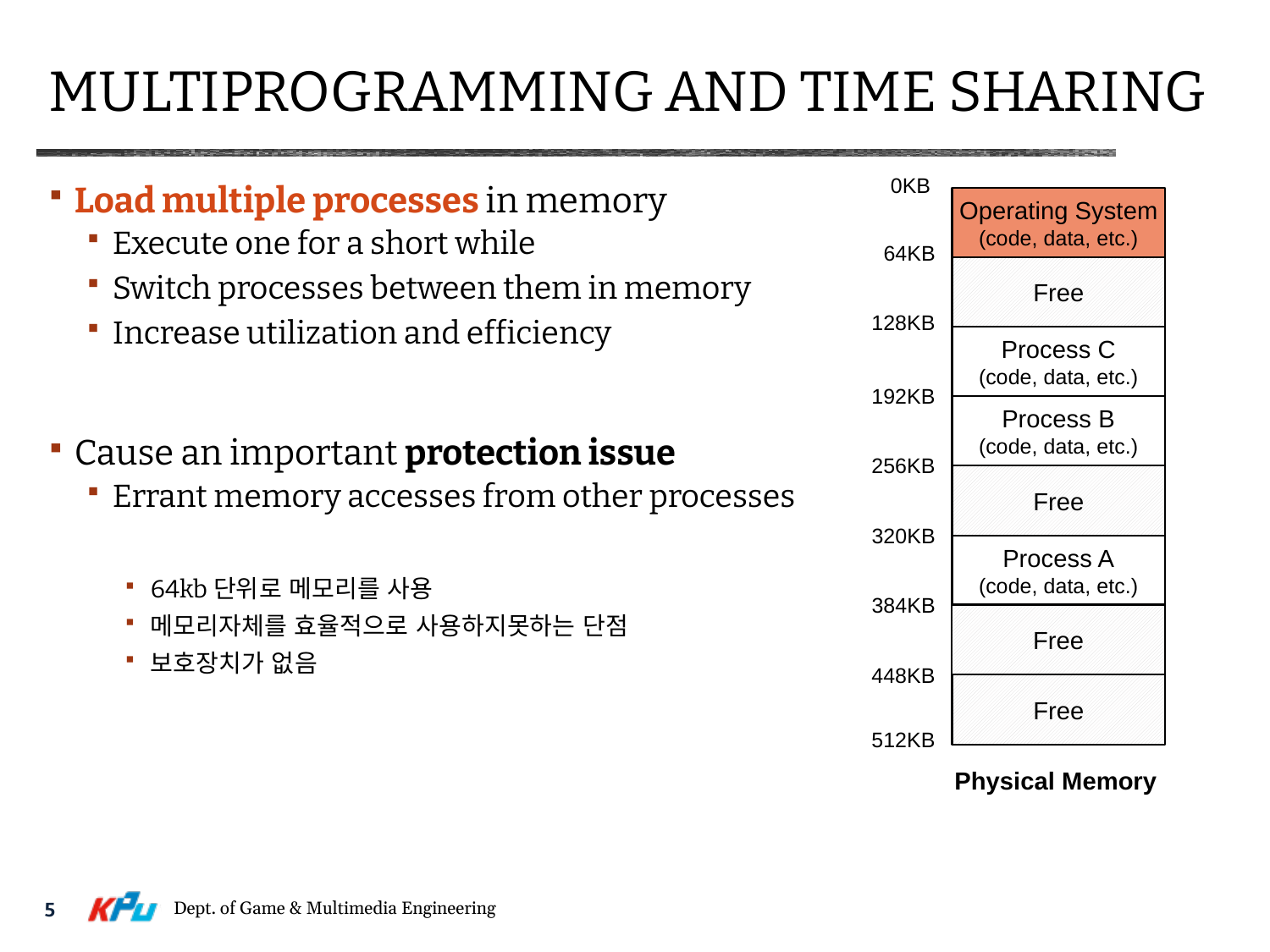

# Multiprogramming and Time Sharing
0KB
Load multiple processes in memory
Execute one for a short while
Switch processes between them in memory
Increase utilization and efficiency

Cause an important protection issue
Errant memory accesses from other processes

64kb단위로 메모리를 사용
메모리자체를 효율적으로 사용하지못하는 단점
보호장치가 없음

Operating System
(code, data, etc.)
64KB
Free
128KB
Process C
(code, data, etc.)
192KB
Process B
(code, data, etc.)
256KB
Free
320KB
Process A
(code, data, etc.)
384KB
Free
448KB
Free
512KB
Physical Memory
Dept. of Game & Multimedia Engineering
5